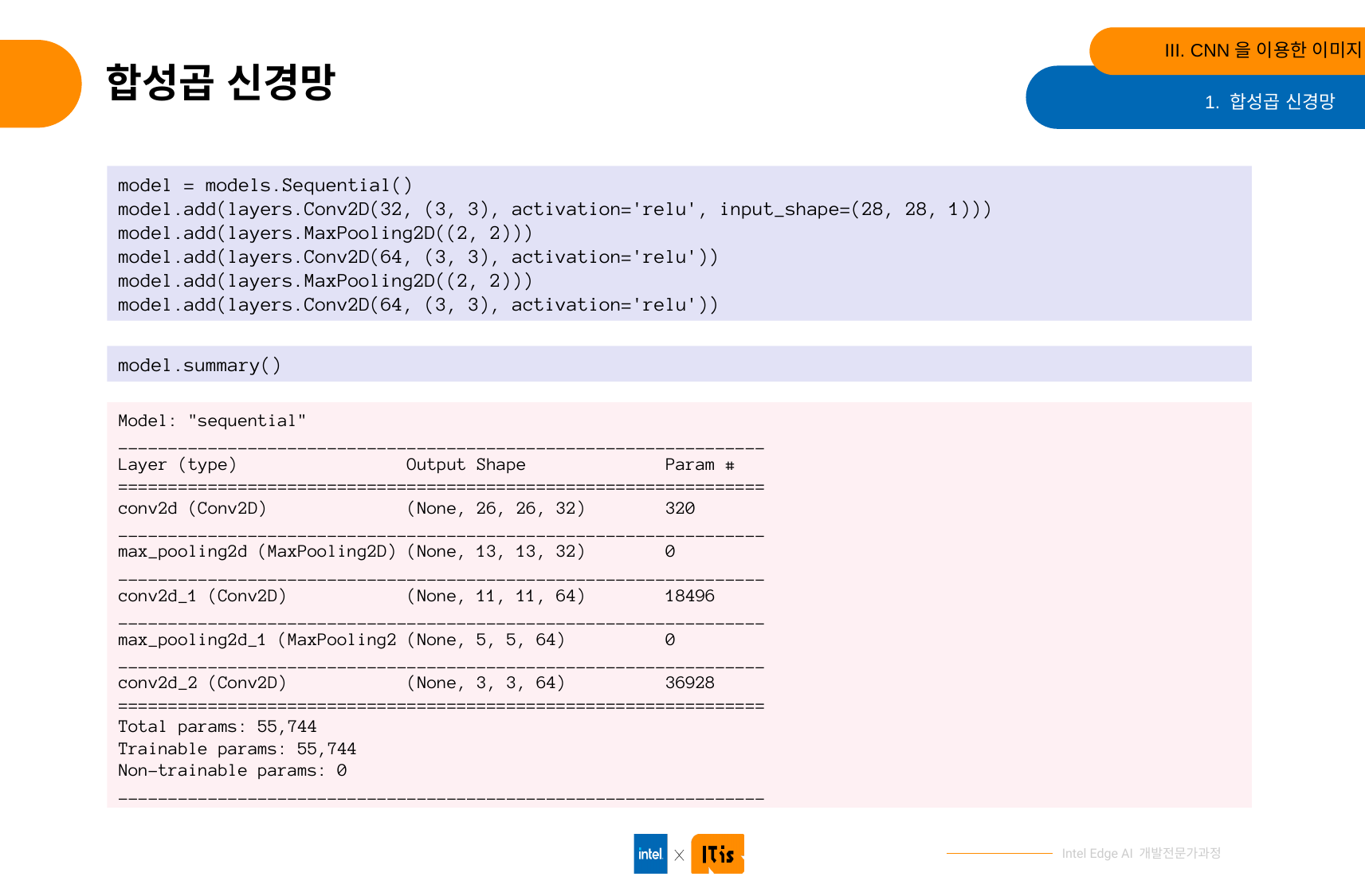

III. CNN을 이용한 이미지 분류
# 합성곱 신경망
1. 합성곱 신경망

model = models.Sequential()
model.add(layers.Conv2D(32, (3, 3), activation='relu', input_shape=(28, 28, 1)))
model.add(layers.MaxPooling2D((2, 2)))
model.add(layers.Conv2D(64, (3, 3), activation='relu'))
model.add(layers.MaxPooling2D((2, 2)))
model.add(layers.Conv2D(64, (3, 3), activation='relu'))
model.summary()
Model: "sequential"
_________________________________________________________________
Layer (type)                 Output Shape              Param #
=================================================================
conv2d (Conv2D)              (None, 26, 26, 32)        320
_________________________________________________________________
max_pooling2d (MaxPooling2D) (None, 13, 13, 32)        0
_________________________________________________________________
conv2d_1 (Conv2D)            (None, 11, 11, 64)        18496
_________________________________________________________________
max_pooling2d_1 (MaxPooling2 (None, 5, 5, 64)          0
_________________________________________________________________
conv2d_2 (Conv2D)            (None, 3, 3, 64)          36928
=================================================================
Total params: 55,744
Trainable params: 55,744
Non-trainable params: 0
_________________________________________________________________